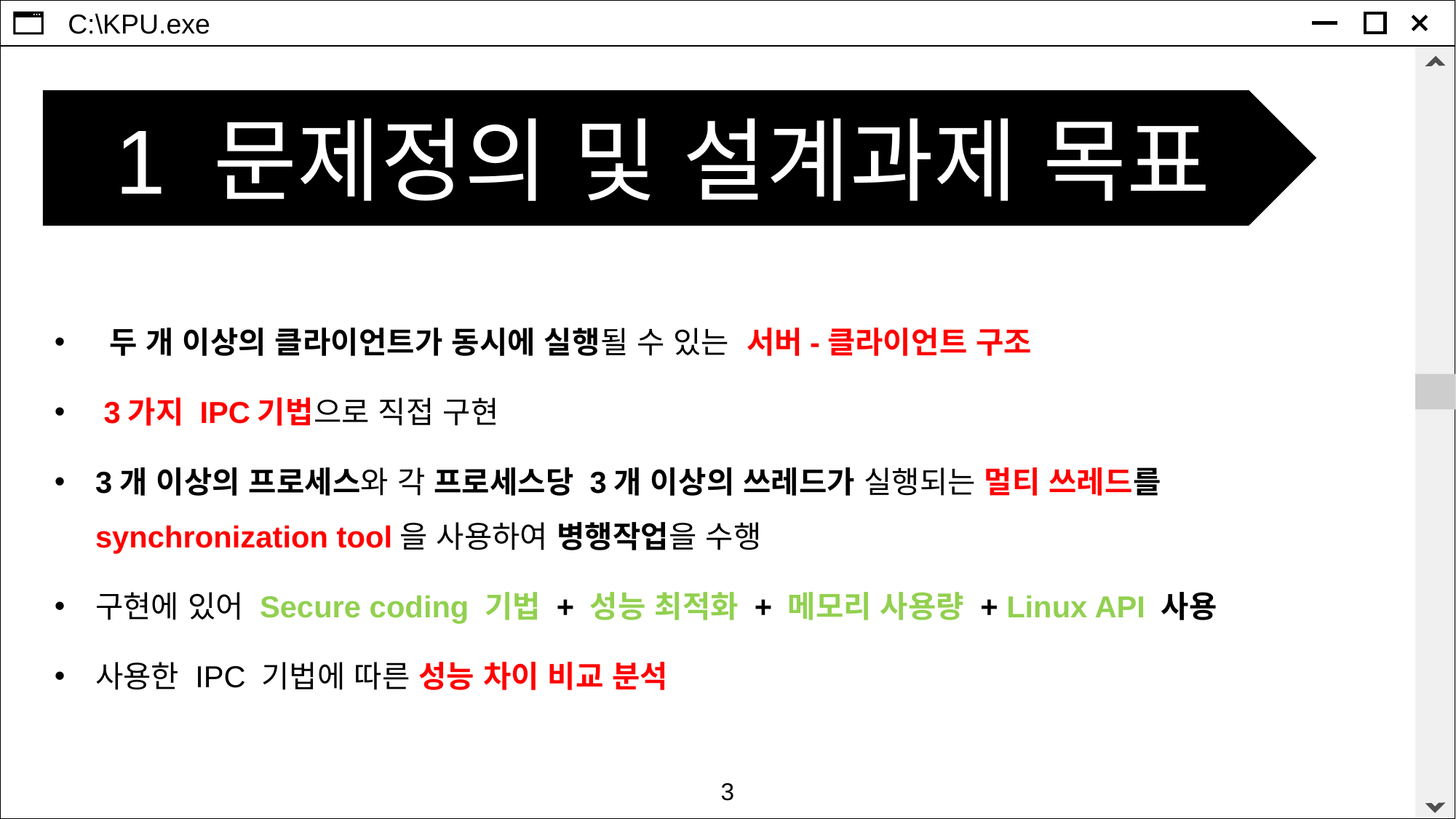

1 문제정의 및 설계과제 목표
 두 개 이상의 클라이언트가 동시에 실행될 수 있는  서버-클라이언트 구조
 3가지 IPC기법으로 직접 구현
3개 이상의 프로세스와 각 프로세스당 3개 이상의 쓰레드가 실행되는 멀티 쓰레드를 synchronization tool을 사용하여 병행작업을 수행
구현에 있어 Secure coding 기법 + 성능 최적화 + 메모리 사용량 + Linux API 사용
사용한 IPC 기법에 따른 성능 차이 비교 분석

3